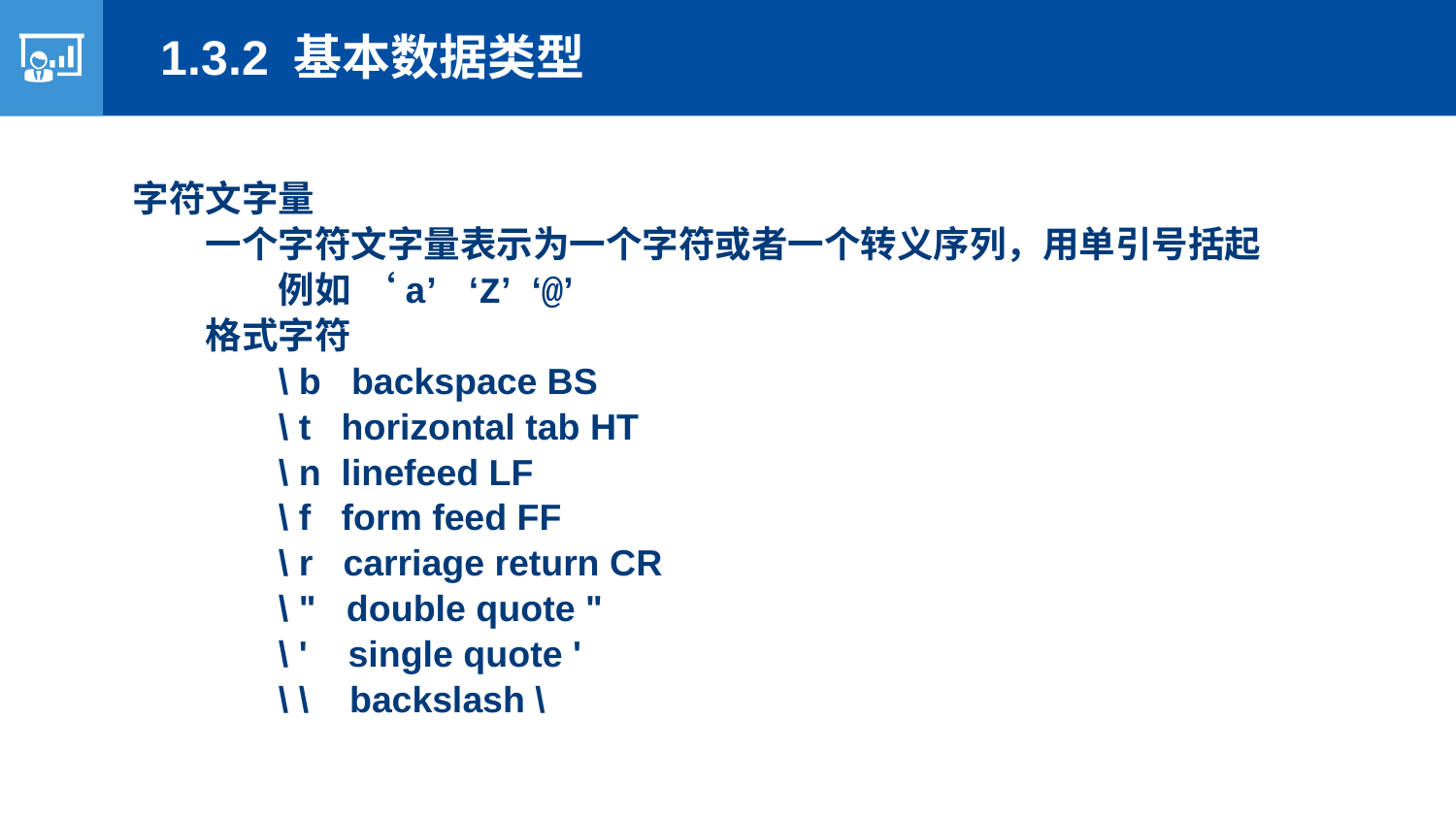

1.3.2 基本数据类型
字符文字量
一个字符文字量表示为一个字符或者一个转义序列，用单引号括起
例如 ‘a’  ‘Z’  ‘@’
格式字符
\ b   backspace BS
\ t   horizontal tab HT
\ n  linefeed LF
\ f   form feed FF
\ r   carriage return CR
\ "   double quote "
\ '    single quote '
\ \    backslash \